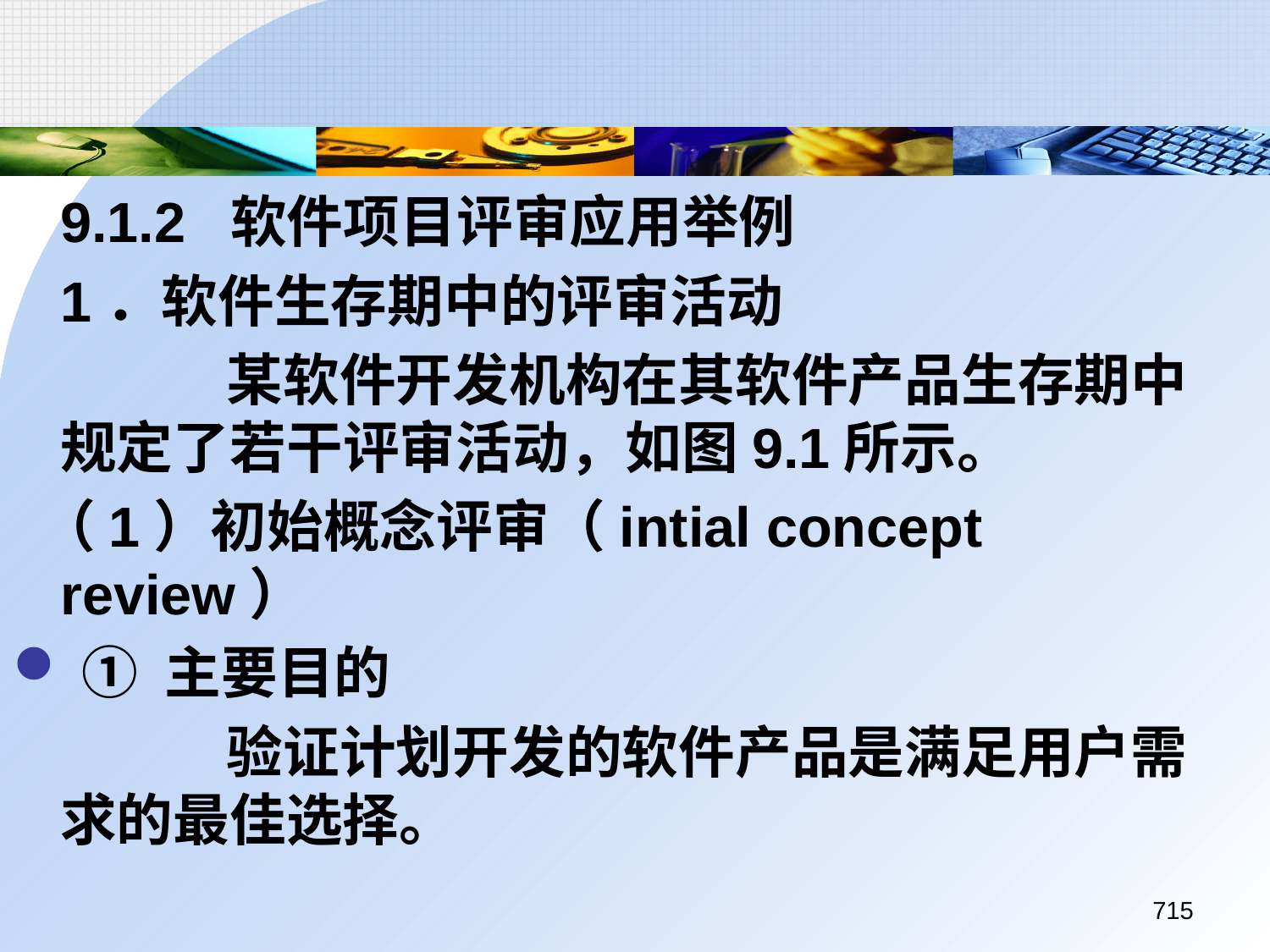

9.1.2  软件项目评审应用举例
	1．软件生存期中的评审活动
		  某软件开发机构在其软件产品生存期中规定了若干评审活动，如图9.1所示。
 （1）初始概念评审（intial concept review）
 ① 主要目的
		  验证计划开发的软件产品是满足用户需求的最佳选择。
715